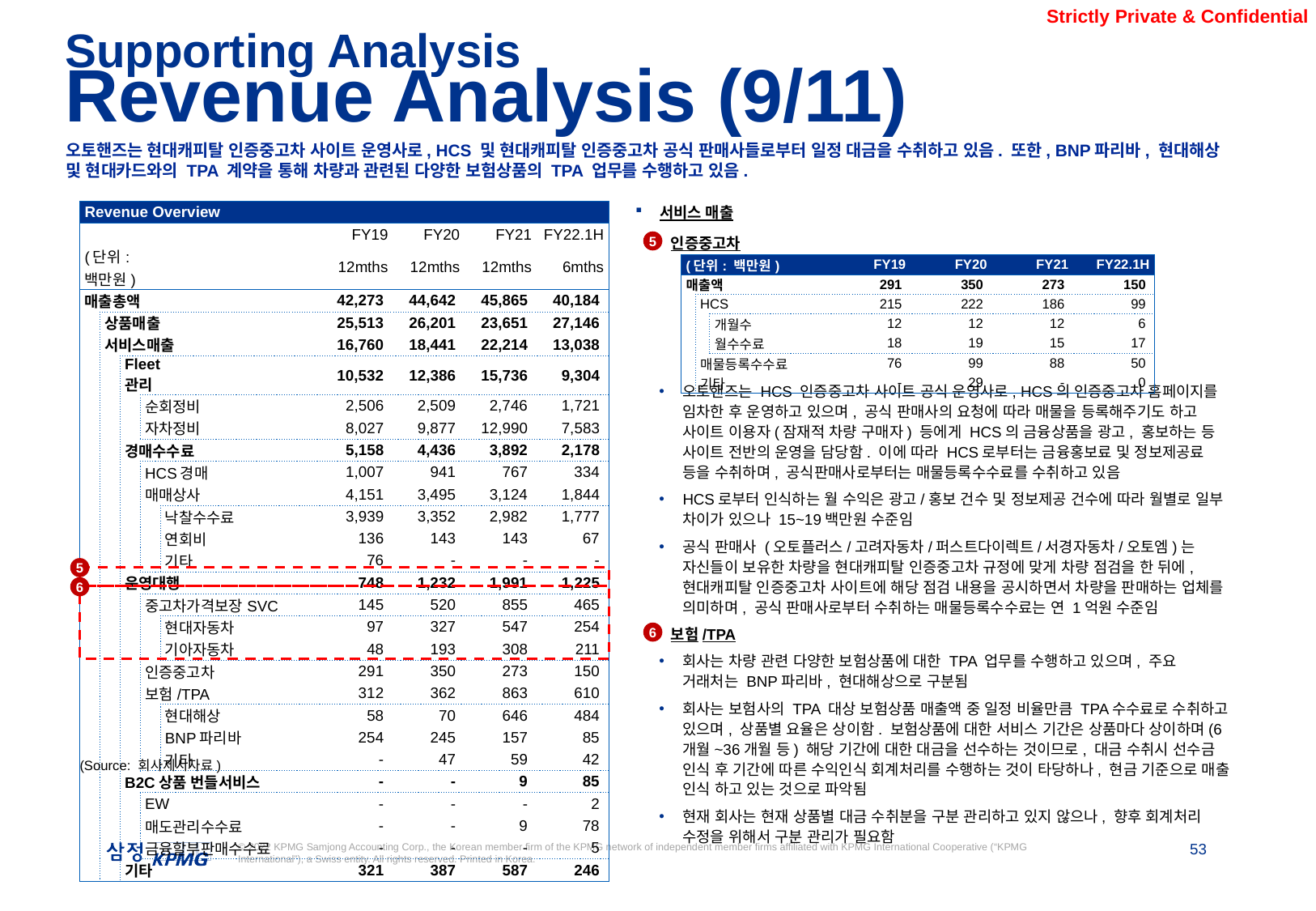

Supporting Analysis
Revenue Analysis (9/11)
오토핸즈는 현대캐피탈 인증중고차 사이트 운영사로, HCS 및 현대캐피탈 인증중고차 공식 판매사들로부터 일정 대금을 수취하고 있음. 또한, BNP파리바, 현대해상 및 현대카드와의 TPA 계약을 통해 차량과 관련된 다양한 보험상품의 TPA 업무를 수행하고 있음.
서비스 매출
인증중고차

오토핸즈는 HCS 인증중고차 사이트 공식 운영사로, HCS의 인증중고차 홈페이지를 임차한 후 운영하고 있으며, 공식 판매사의 요청에 따라 매물을 등록해주기도 하고 사이트 이용자(잠재적 차량 구매자) 등에게 HCS의 금융상품을 광고, 홍보하는 등 사이트 전반의 운영을 담당함. 이에 따라 HCS로부터는 금융홍보료 및 정보제공료 등을 수취하며, 공식판매사로부터는 매물등록수수료를 수취하고 있음
HCS로부터 인식하는 월 수익은 광고/홍보 건수 및 정보제공 건수에 따라 월별로 일부 차이가 있으나 15~19백만원 수준임
공식 판매사 (오토플러스/고려자동차/퍼스트다이렉트/서경자동차/오토엠)는 자신들이 보유한 차량을 현대캐피탈 인증중고차 규정에 맞게 차량 점검을 한 뒤에, 현대캐피탈 인증중고차 사이트에 해당 점검 내용을 공시하면서 차량을 판매하는 업체를 의미하며, 공식 판매사로부터 수취하는 매물등록수수료는 연 1억원 수준임
보험/TPA
회사는 차량 관련 다양한 보험상품에 대한 TPA 업무를 수행하고 있으며, 주요 거래처는 BNP파리바, 현대해상으로 구분됨
회사는 보험사의 TPA 대상 보험상품 매출액 중 일정 비율만큼 TPA수수료로 수취하고 있으며, 상품별 요율은 상이함. 보험상품에 대한 서비스 기간은 상품마다 상이하며(6개월~36개월 등) 해당 기간에 대한 대금을 선수하는 것이므로, 대금 수취시 선수금 인식 후 기간에 따른 수익인식 회계처리를 수행하는 것이 타당하나, 현금 기준으로 매출 인식 하고 있는 것으로 파악됨
현재 회사는 현재 상품별 대금 수취분을 구분 관리하고 있지 않으나, 향후 회계처리 수정을 위해서 구분 관리가 필요함

| Revenue Overview |  |  |  |  |  |  |  |  |  |  |
| --- | --- | --- | --- | --- | --- | --- | --- | --- | --- | --- |
|  |  |  |  |  |  |  | FY19 | FY20 | FY21 | FY22.1H |
| (단위: 백만원) |  |  |  |  |  |  | 12mths | 12mths | 12mths | 6mths |
| 매출총액 |  |  |  |  |  |  | 42,273 | 44,642 | 45,865 | 40,184 |
|  | 상품매출 |  |  |  |  |  | 25,513 | 26,201 | 23,651 | 27,146 |
|  | 서비스매출 |  |  |  |  |  | 16,760 | 18,441 | 22,214 | 13,038 |
|  |  | Fleet 관리 |  |  |  |  | 10,532 | 12,386 | 15,736 | 9,304 |
|  |  |  | 순회정비 |  |  |  | 2,506 | 2,509 | 2,746 | 1,721 |
|  |  |  | 자차정비 |  |  |  | 8,027 | 9,877 | 12,990 | 7,583 |
|  |  | 경매수수료 |  |  |  |  | 5,158 | 4,436 | 3,892 | 2,178 |
|  |  |  | HCS경매 |  |  |  | 1,007 | 941 | 767 | 334 |
|  |  |  | 매매상사 |  |  |  | 4,151 | 3,495 | 3,124 | 1,844 |
|  |  |  |  | 낙찰수수료 |  |  | 3,939 | 3,352 | 2,982 | 1,777 |
|  |  |  |  | 연회비 |  |  | 136 | 143 | 143 | 67 |
|  |  |  |  | 기타 |  |  | 76 | - | - | - |
|  |  | 운영대행 |  |  |  |  | 748 | 1,232 | 1,991 | 1,225 |
|  |  |  | 중고차가격보장SVC |  |  |  | 145 | 520 | 855 | 465 |
|  |  |  |  | 현대자동차 |  |  | 97 | 327 | 547 | 254 |
|  |  |  |  | 기아자동차 |  |  | 48 | 193 | 308 | 211 |
|  |  |  | 인증중고차 |  |  |  | 291 | 350 | 273 | 150 |
|  |  |  | 보험/TPA |  |  |  | 312 | 362 | 863 | 610 |
|  |  |  |  | 현대해상 |  |  | 58 | 70 | 646 | 484 |
|  |  |  |  | BNP파리바 |  |  | 254 | 245 | 157 | 85 |
|  |  |  |  | 기타 |  |  | - | 47 | 59 | 42 |
|  |  | B2C상품 번들서비스 |  |  |  |  | - | - | 9 | 85 |
|  |  |  | EW |  |  |  | - | - | - | 2 |
|  |  |  | 매도관리수수료 |  |  |  | - | - | 9 | 78 |
|  |  |  | 금융할부판매수수료 |  |  |  | - | - | - | 5 |
|  |  | 기타 |  |  |  |  | 321 | 387 | 587 | 246 |
5
| (단위: 백만원) |  |  | FY19 | FY20 | FY21 | FY22.1H |
| --- | --- | --- | --- | --- | --- | --- |
| 매출액 |  |  | 291 | 350 | 273 | 150 |
|  | HCS |  | 215 | 222 | 186 | 99 |
|  |  | 개월수 | 12 | 12 | 12 | 6 |
|  |  | 월수수료 | 18 | 19 | 15 | 17 |
|  | 매물등록수수료 |  | 76 | 99 | 88 | 50 |
|  | 기타 |  | - | 29 | - | 0 |
5

6

6
(Source: 회사제시자료)